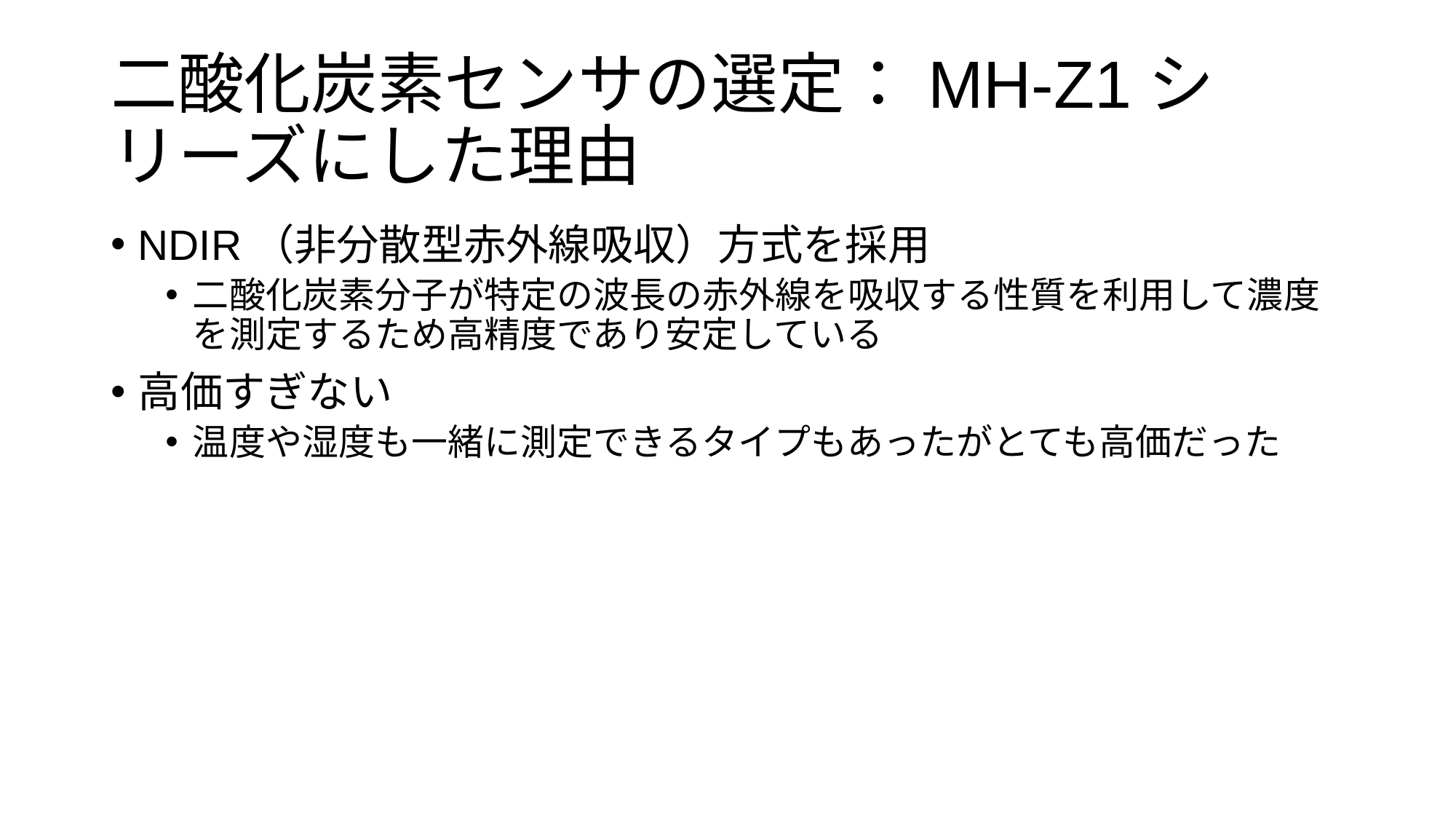

# 二酸化炭素センサの選定：MH-Z1シリーズにした理由
NDIR（非分散型赤外線吸収）方式を採用
二酸化炭素分子が特定の波長の赤外線を吸収する性質を利用して濃度を測定するため高精度であり安定している
高価すぎない
温度や湿度も一緒に測定できるタイプもあったがとても高価だった